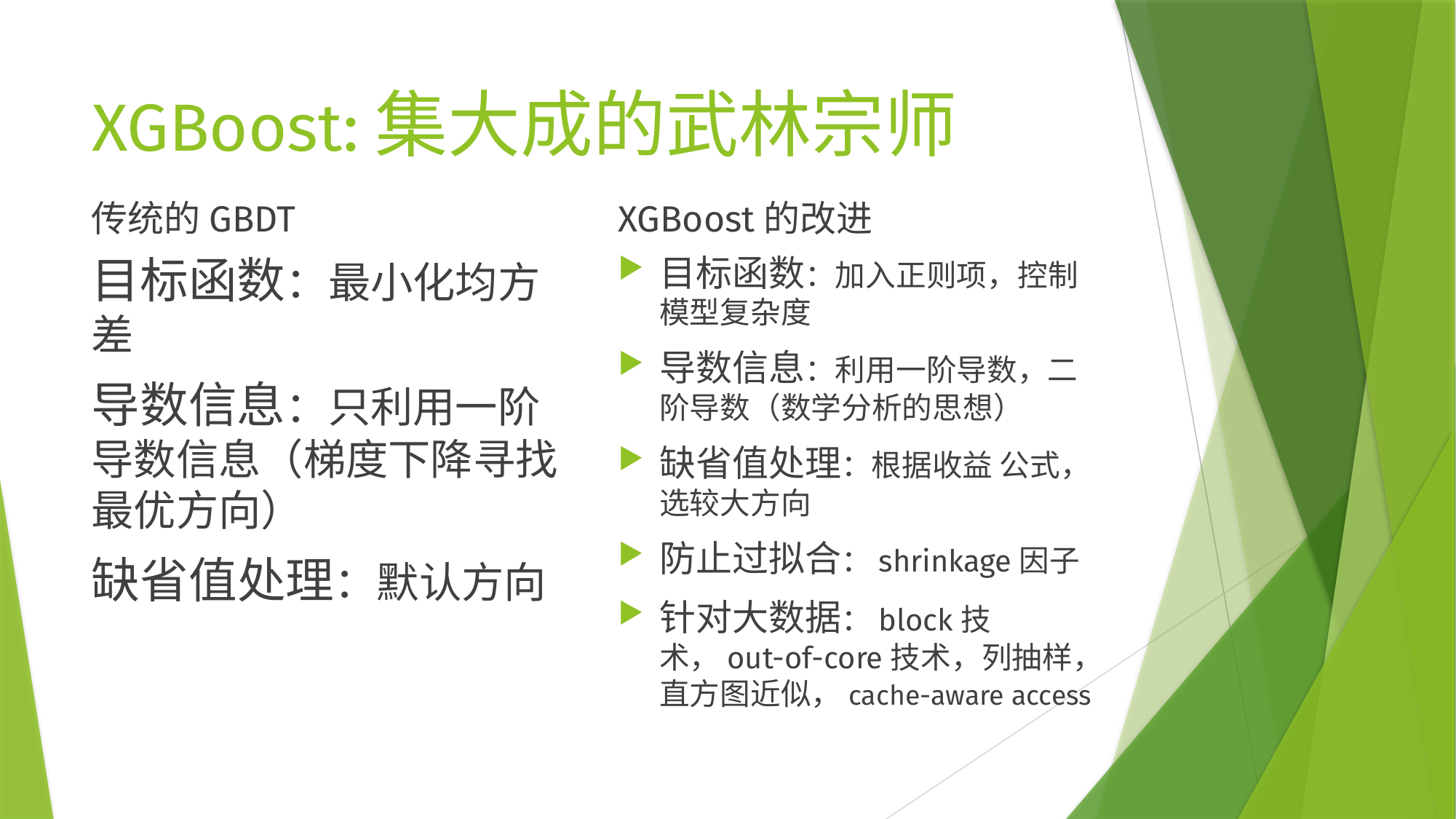

# XGBoost:集大成的武林宗师
传统的GBDT
XGBoost的改进
目标函数：最小化均方差
导数信息：只利用一阶导数信息（梯度下降寻找最优方向）
缺省值处理：默认方向

目标函数：加入正则项，控制模型复杂度
导数信息：利用一阶导数，二阶导数（数学分析的思想）
缺省值处理：根据收益 公式，选较大方向
防止过拟合：shrinkage因子
针对大数据：block技术，out-of-core技术，列抽样，直方图近似，cache-aware access